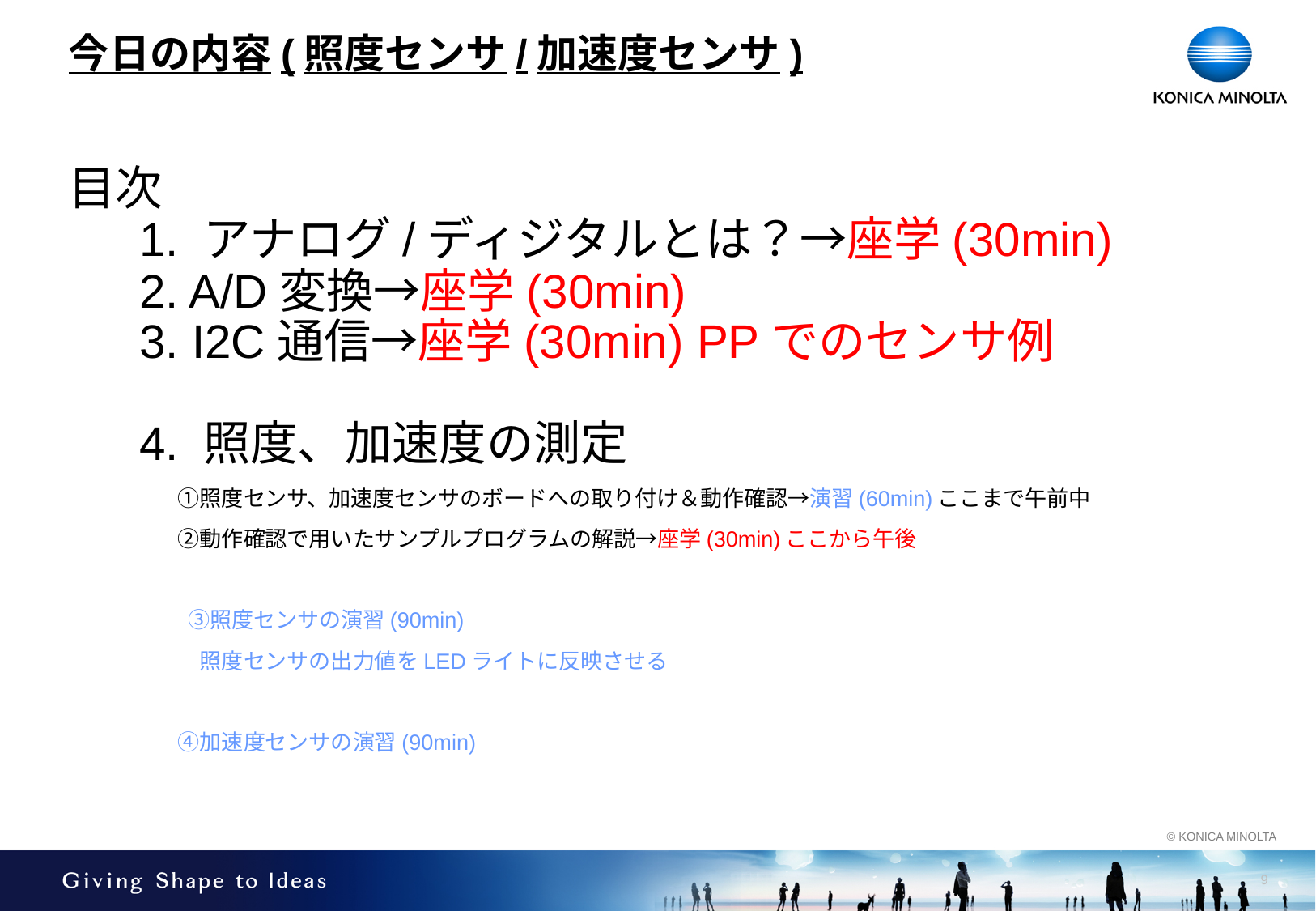

# 今日の内容(照度センサ/加速度センサ)
目次
	1. アナログ/ディジタルとは？→座学(30min)
	2. A/D変換→座学(30min)
	3. I2C通信→座学(30min) PPでのセンサ例

	4. 照度、加速度の測定
　　　　　①照度センサ、加速度センサのボードへの取り付け＆動作確認→演習(60min)ここまで午前中
　　　　　②動作確認で用いたサンプルプログラムの解説→座学(30min)ここから午後

 　　　　　③照度センサの演習(90min)
　　　　　　照度センサの出力値をLEDライトに反映させる

　　　　　④加速度センサの演習(90min)
9